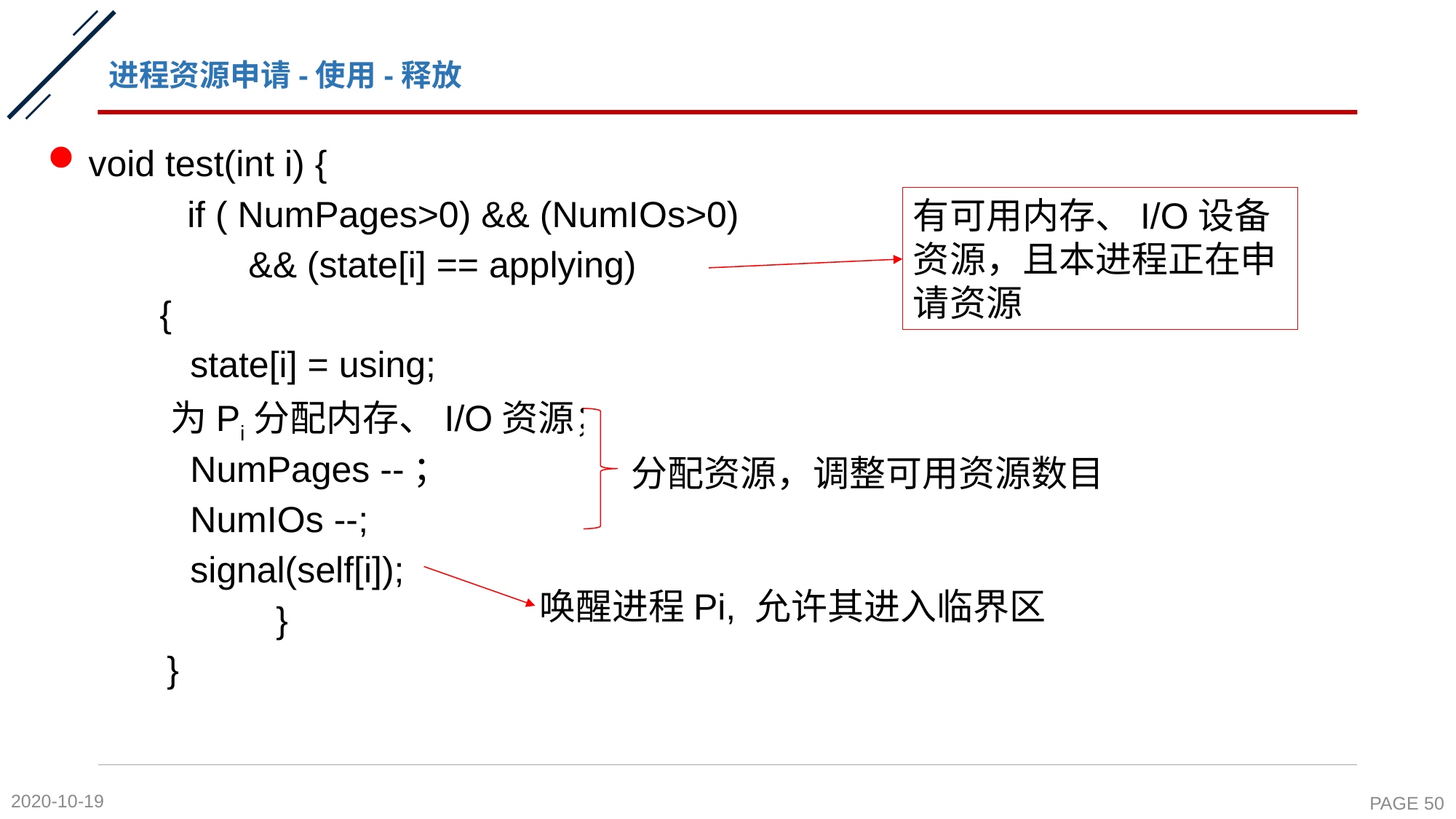

# 进程资源申请-使用-释放
void test(int i) {
	   if ( NumPages>0) && (NumIOs>0)
	         && (state[i] == applying)
           {
              state[i] = using;
              为Pi分配内存、I/O资源；
              NumPages --；
              NumIOs --;
              signal(self[i]);
		 }
	 }
有可用内存、I/O设备资源，且本进程正在申请资源

分配资源，调整可用资源数目

唤醒进程Pi, 允许其进入临界区
2020-10-19
PAGE 50